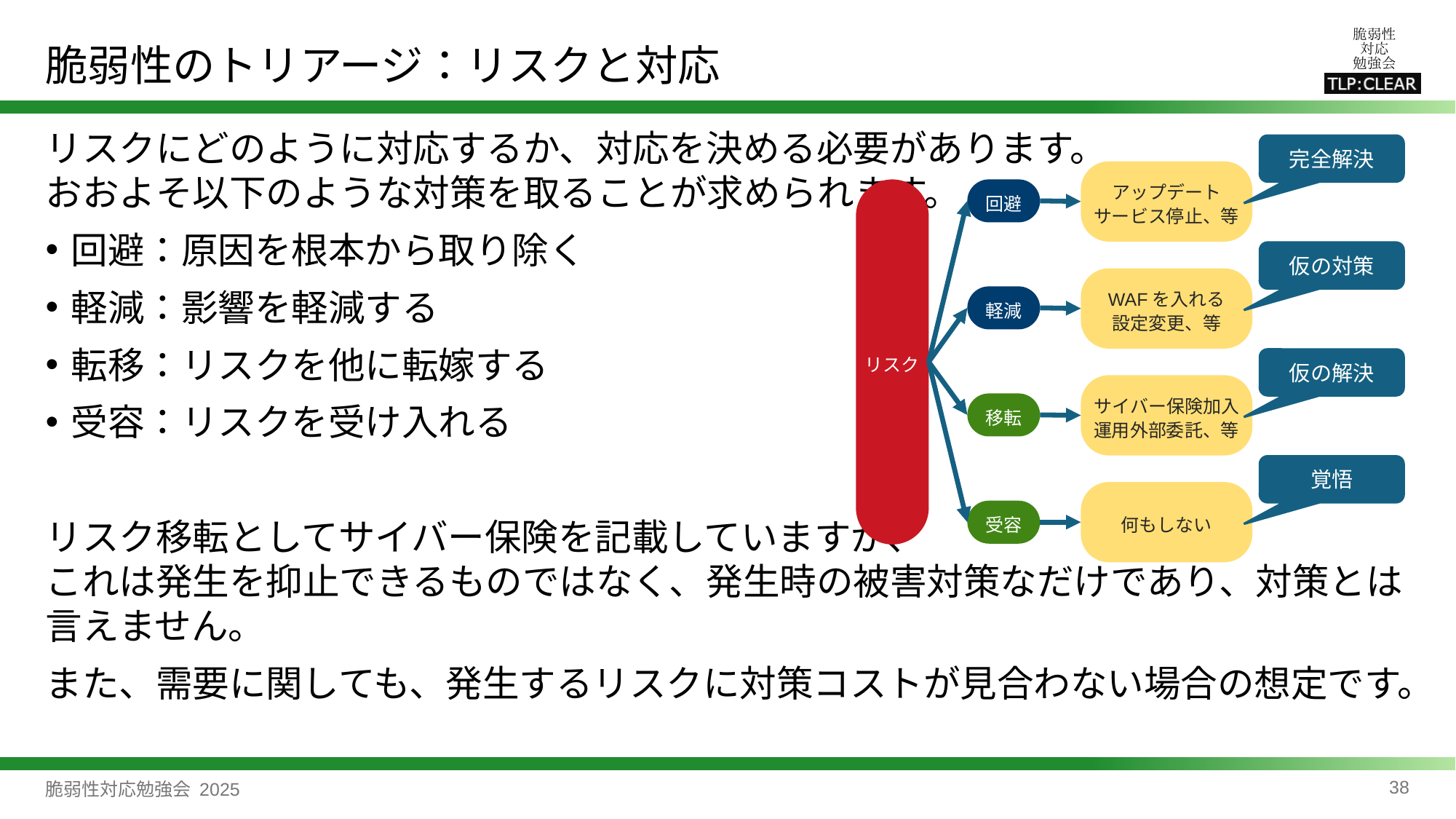

# 脆弱性のトリアージ：リスクと対応
リスクにどのように対応するか、対応を決める必要があります。
おおよそ以下のような対策を取ることが求められます。
回避：原因を根本から取り除く
軽減：影響を軽減する
転移：リスクを他に転嫁する
受容：リスクを受け入れる

リスク移転としてサイバー保険を記載していますが、
これは発生を抑止できるものではなく、発生時の被害対策なだけであり、対策とは言えません。
また、需要に関しても、発生するリスクに対策コストが見合わない場合の想定です。
完全解決
アップデート
サービス停止、等
リスク
回避
仮の対策
WAFを入れる
設定変更、等
軽減
仮の解決
サイバー保険加入
運用外部委託、等
移転
覚悟
何もしない
受容
38
脆弱性対応勉強会 2025